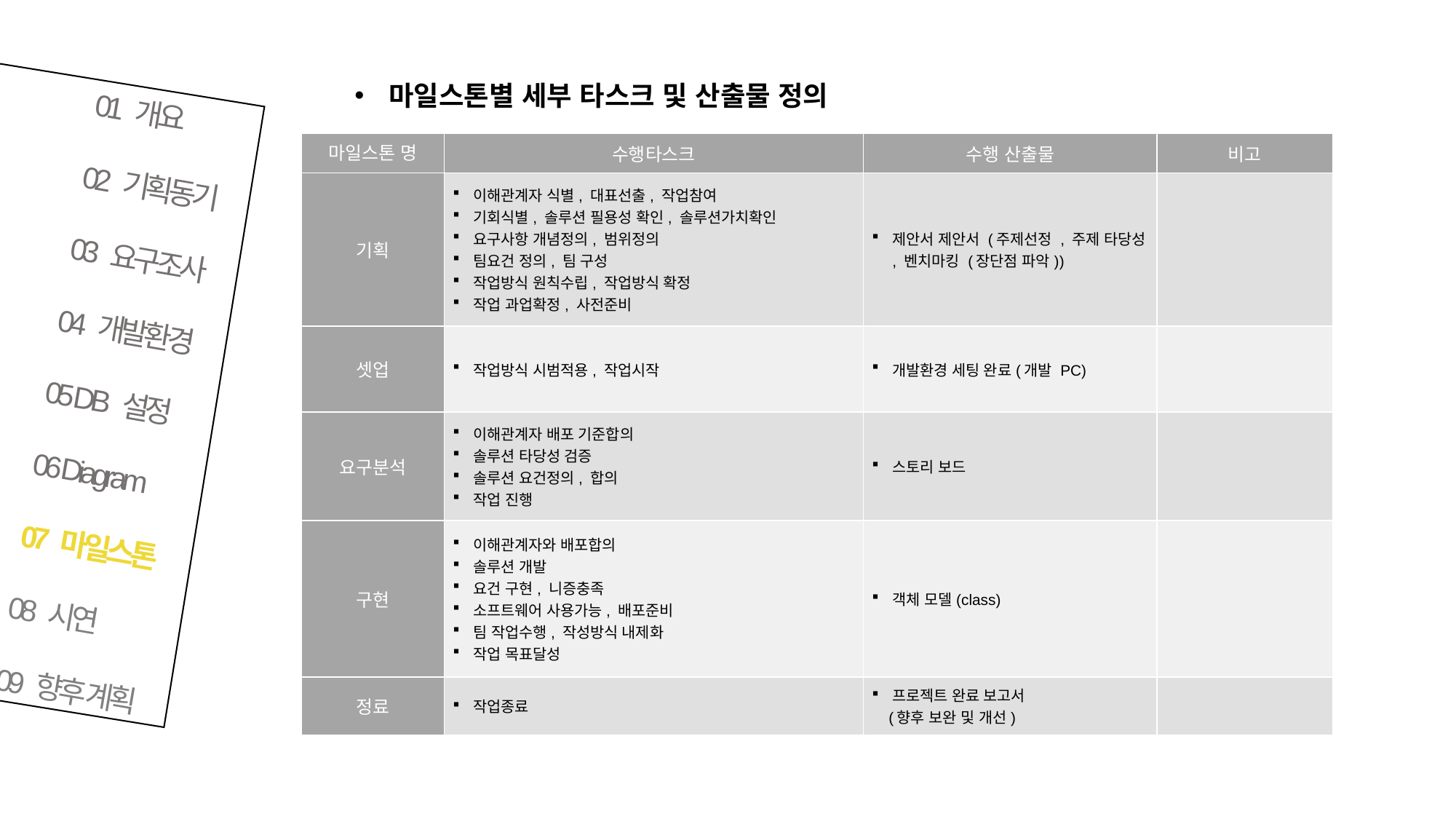

마일스톤별 세부 타스크 및 산출물 정의

01 개요

02 기획동기

03 요구조사

04 개발환경

05 DB 설정

06 Diagram

07 마일스톤

08 시연

09 향후 계획
| 마일스톤 명 | 수행타스크 | 수행 산출물 | 비고 |
| --- | --- | --- | --- |
| 기획 | 이해관계자 식별, 대표선출, 작업참여 기회식별, 솔루션 필용성 확인, 솔루션가치확인 요구사항 개념정의, 범위정의 팀요건 정의, 팀 구성 작업방식 원칙수립, 작업방식 확정 작업 과업확정, 사전준비 | 제안서 제안서 (주제선정 , 주제 타당성 , 벤치마킹 (장단점 파악)) |  |
| 셋업 | 작업방식 시범적용, 작업시작 | 개발환경 세팅 완료(개발 PC) |  |
| 요구분석 | 이해관계자 배포 기준합의 솔루션 타당성 검증 솔루션 요건정의, 합의 작업 진행 | 스토리 보드 |  |
| 구현 | 이해관계자와 배포합의 솔루션 개발 요건 구현, 니증충족 소프트웨어 사용가능, 배포준비 팀 작업수행, 작성방식 내제화 작업 목표달성 | 객체 모델(class) |  |
| 정료 | 작업종료 | 프로젝트 완료 보고서 (향후 보완 및 개선) |  |